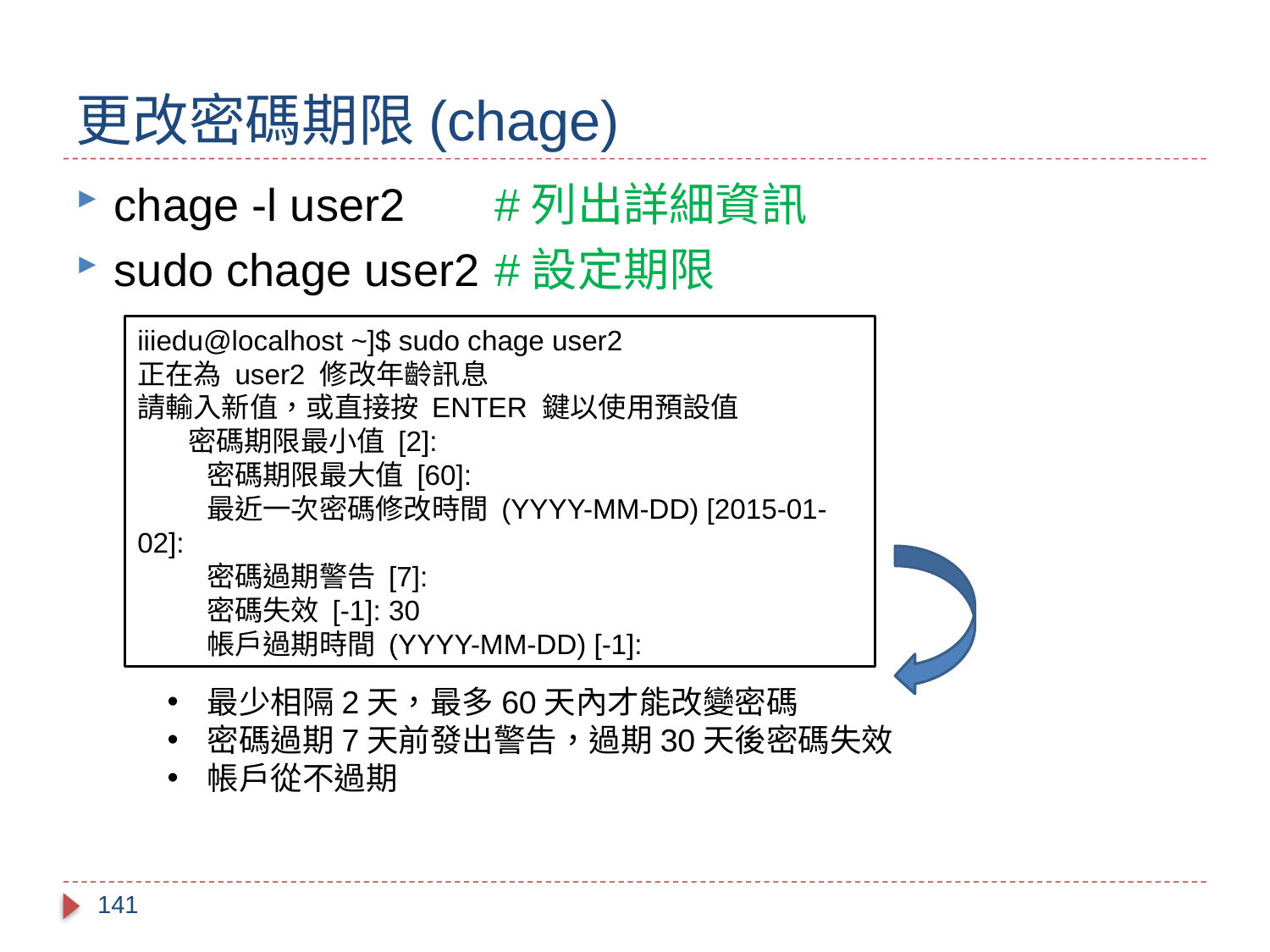

# 更改密碼期限(chage)
chage -l user2	#列出詳細資訊
sudo chage user2	#設定期限

iiiedu@localhost ~]$ sudo chage user2
正在為 user2 修改年齡訊息
請輸入新值，或直接按 ENTER 鍵以使用預設值
        密碼期限最小值 [2]:
        密碼期限最大值 [60]:
        最近一次密碼修改時間 (YYYY-MM-DD) [2015-01-02]:
        密碼過期警告 [7]:
        密碼失效 [-1]: 30
        帳戶過期時間 (YYYY-MM-DD) [-1]:

最少相隔2天，最多60天內才能改變密碼
密碼過期7天前發出警告，過期30天後密碼失效
帳戶從不過期
141